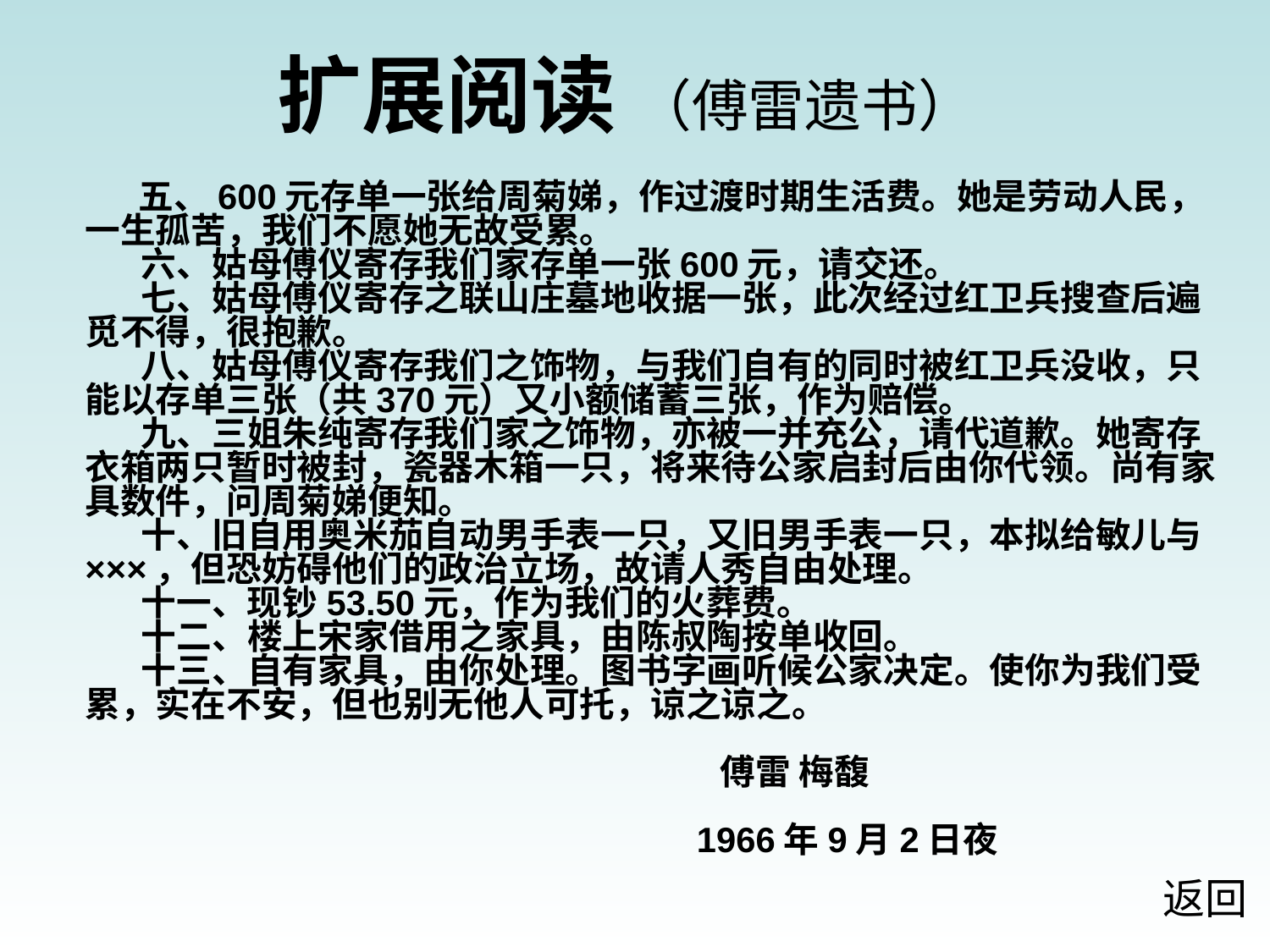

扩展阅读 （傅雷遗书）
             五、600元存单一张给周菊娣，作过渡时期生活费。她是劳动人民，一生孤苦，我们不愿她无故受累。
       六、姑母傅仪寄存我们家存单一张600元，请交还。
       七、姑母傅仪寄存之联山庄墓地收据一张，此次经过红卫兵搜查后遍觅不得，很抱歉。
       八、姑母傅仪寄存我们之饰物，与我们自有的同时被红卫兵没收，只能以存单三张（共370元）又小额储蓄三张，作为赔偿。
       九、三姐朱纯寄存我们家之饰物，亦被一并充公，请代道歉。她寄存衣箱两只暂时被封，瓷器木箱一只，将来待公家启封后由你代领。尚有家具数件，问周菊娣便知。
       十、旧自用奥米茄自动男手表一只，又旧男手表一只，本拟给敏儿与×××，但恐妨碍他们的政治立场，故请人秀自由处理。
       十一、现钞53.50元，作为我们的火葬费。
       十二、楼上宋家借用之家具，由陈叔陶按单收回。
       十三、自有家具，由你处理。图书字画听候公家决定。使你为我们受累，实在不安，但也别无他人可托，谅之谅之。
                                                                               傅雷 梅馥
                                                                           1966年9月2日夜
返回